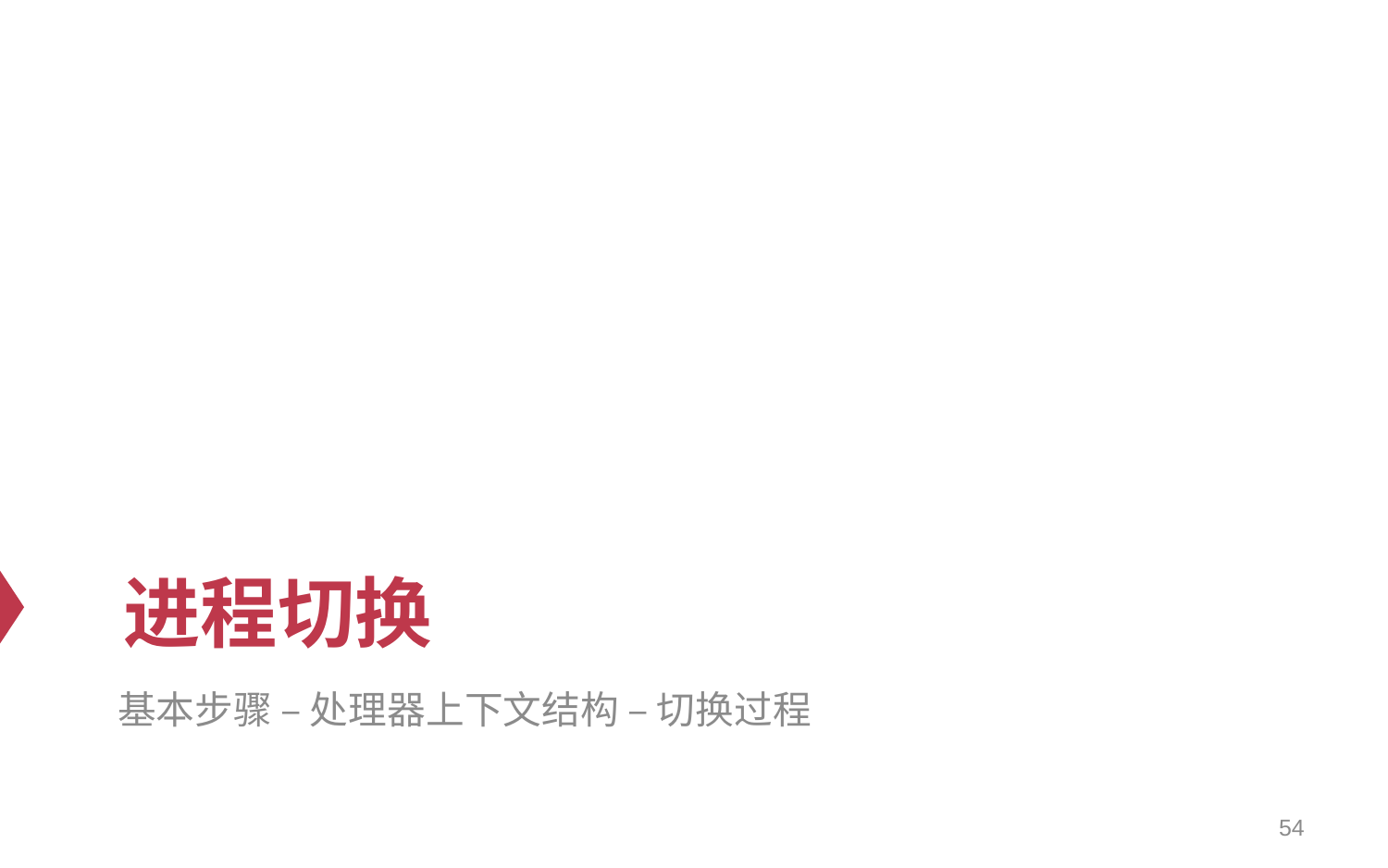

基本步骤 – 处理器上下文结构 – 切换过程
# 进程切换
54